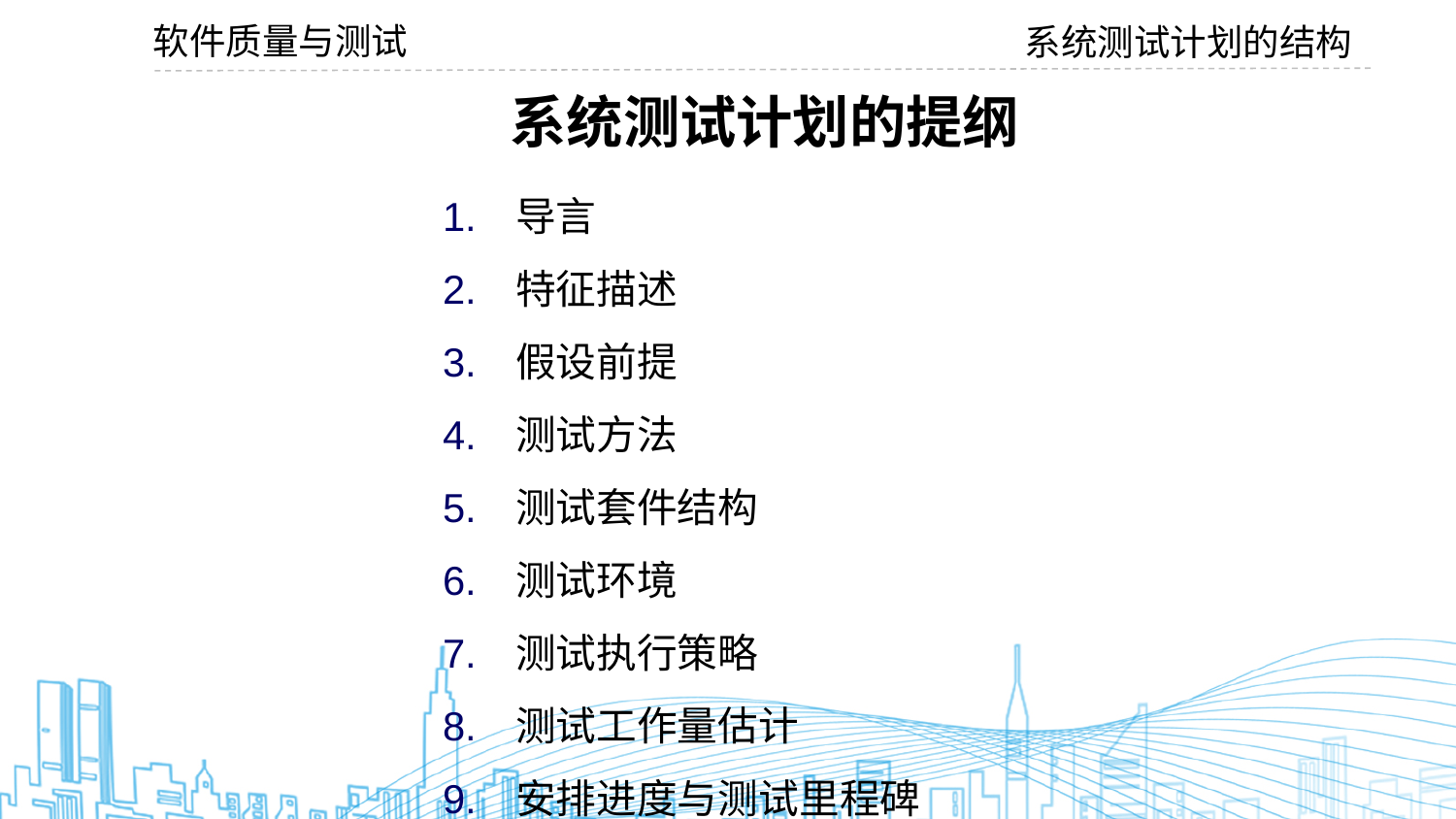

软件质量与测试
系统测试计划的结构
系统测试计划的提纲
导言
特征描述
假设前提
测试方法
测试套件结构
测试环境
测试执行策略
测试工作量估计
安排进度与测试里程碑